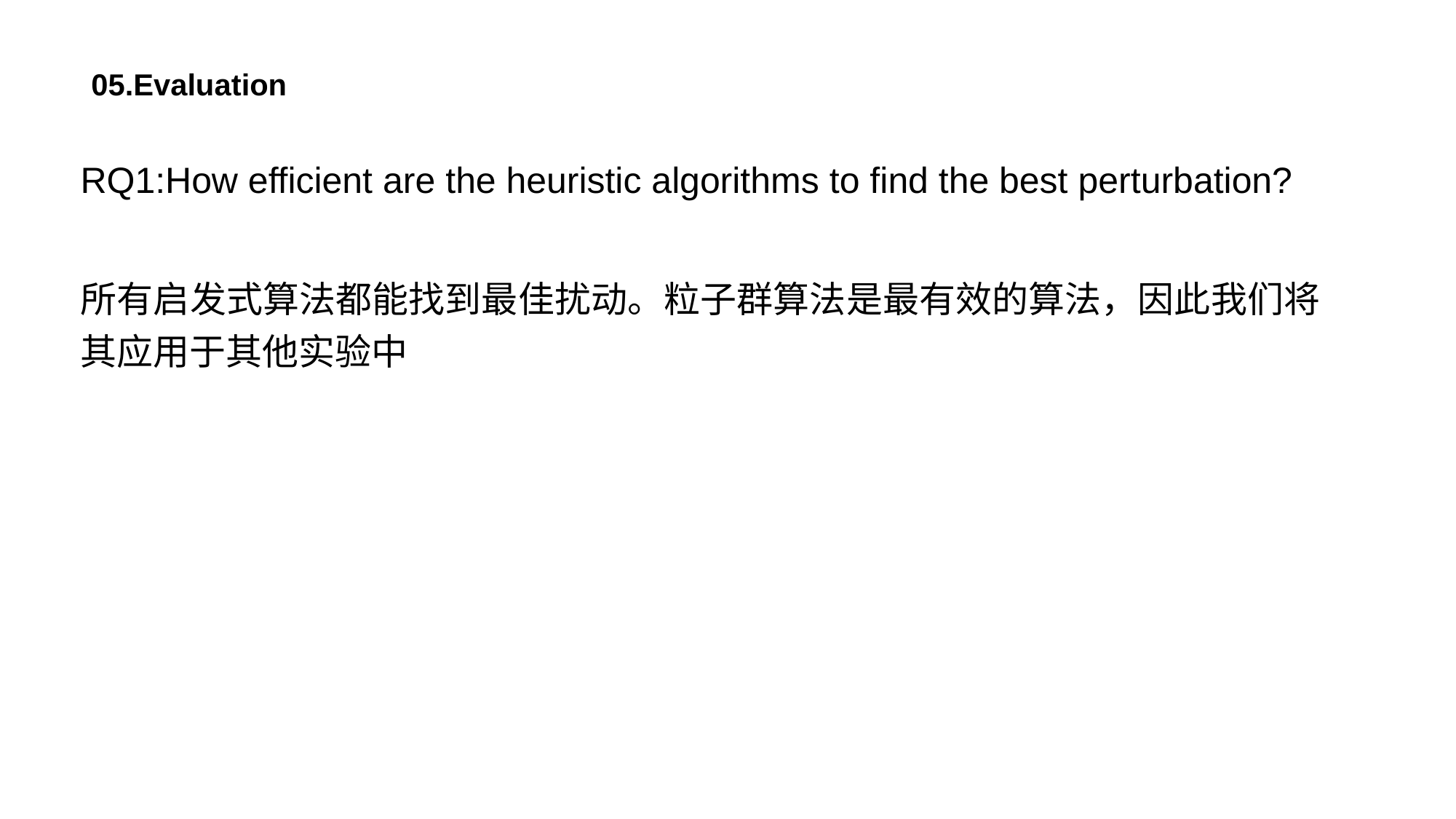

05.Evaluation
RQ1:How efficient are the heuristic algorithms to find the best perturbation?

所有启发式算法都能找到最佳扰动。粒子群算法是最有效的算法，因此我们将其应用于其他实验中